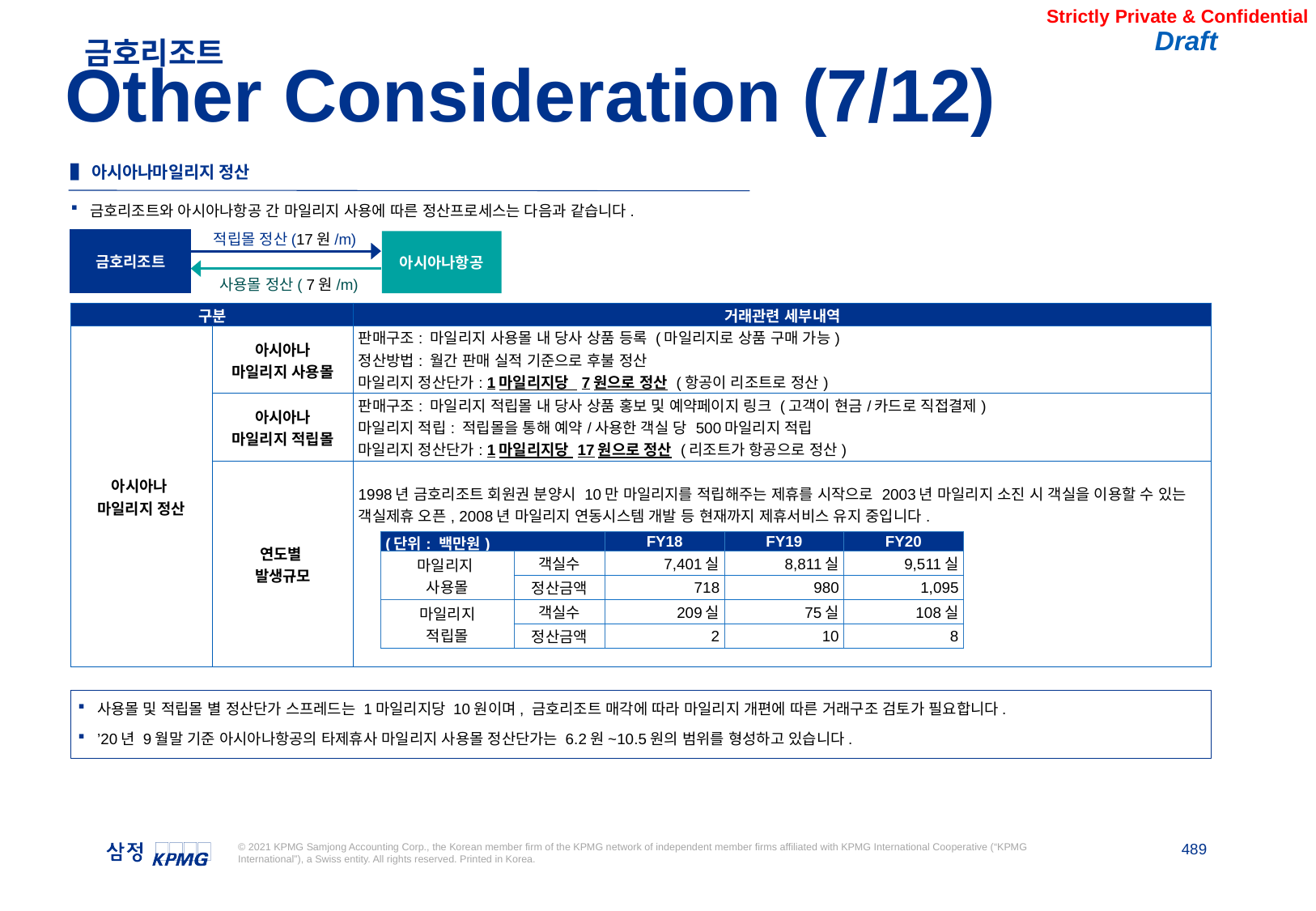

금호리조트
Other Consideration (7/12)
▌아시아나마일리지 정산

금호리조트와 아시아나항공 간 마일리지 사용에 따른 정산프로세스는 다음과 같습니다.
적립몰 정산(17원/m)
금호리조트
아시아나항공
사용몰 정산( 7원/m)
| 구분 |  | 거래관련 세부내역 |
| --- | --- | --- |
| 아시아나 마일리지 정산 | 아시아나 마일리지 사용몰 | 판매구조: 마일리지 사용몰 내 당사 상품 등록 (마일리지로 상품 구매 가능) 정산방법: 월간 판매 실적 기준으로 후불 정산 마일리지 정산단가: 1마일리지당 7원으로 정산 (항공이 리조트로 정산) |
|  | 아시아나 마일리지 적립몰 | 판매구조: 마일리지 적립몰 내 당사 상품 홍보 및 예약페이지 링크 (고객이 현금/카드로 직접결제) 마일리지 적립: 적립몰을 통해 예약/사용한 객실 당 500마일리지 적립 마일리지 정산단가: 1마일리지당 17원으로 정산 (리조트가 항공으로 정산) |
|  | 연도별 발생규모 | 1998년 금호리조트 회원권 분양시 10만 마일리지를 적립해주는 제휴를 시작으로 2003년 마일리지 소진 시 객실을 이용할 수 있는 객실제휴 오픈, 2008년 마일리지 연동시스템 개발 등 현재까지 제휴서비스 유지 중입니다. |
| (단위: 백만원) |  | FY18 | FY19 | FY20 |
| --- | --- | --- | --- | --- |
| 마일리지 사용몰 | 객실수 | 7,401실 | 8,811실 | 9,511실 |
|  | 정산금액 | 718 | 980 | 1,095 |
| 마일리지 적립몰 | 객실수 | 209실 | 75실 | 108실 |
|  | 정산금액 | 2 | 10 | 8 |
사용몰 및 적립몰 별 정산단가 스프레드는 1마일리지당 10원이며, 금호리조트 매각에 따라 마일리지 개편에 따른 거래구조 검토가 필요합니다.
’20년 9월말 기준 아시아나항공의 타제휴사 마일리지 사용몰 정산단가는 6.2원~10.5원의 범위를 형성하고 있습니다.